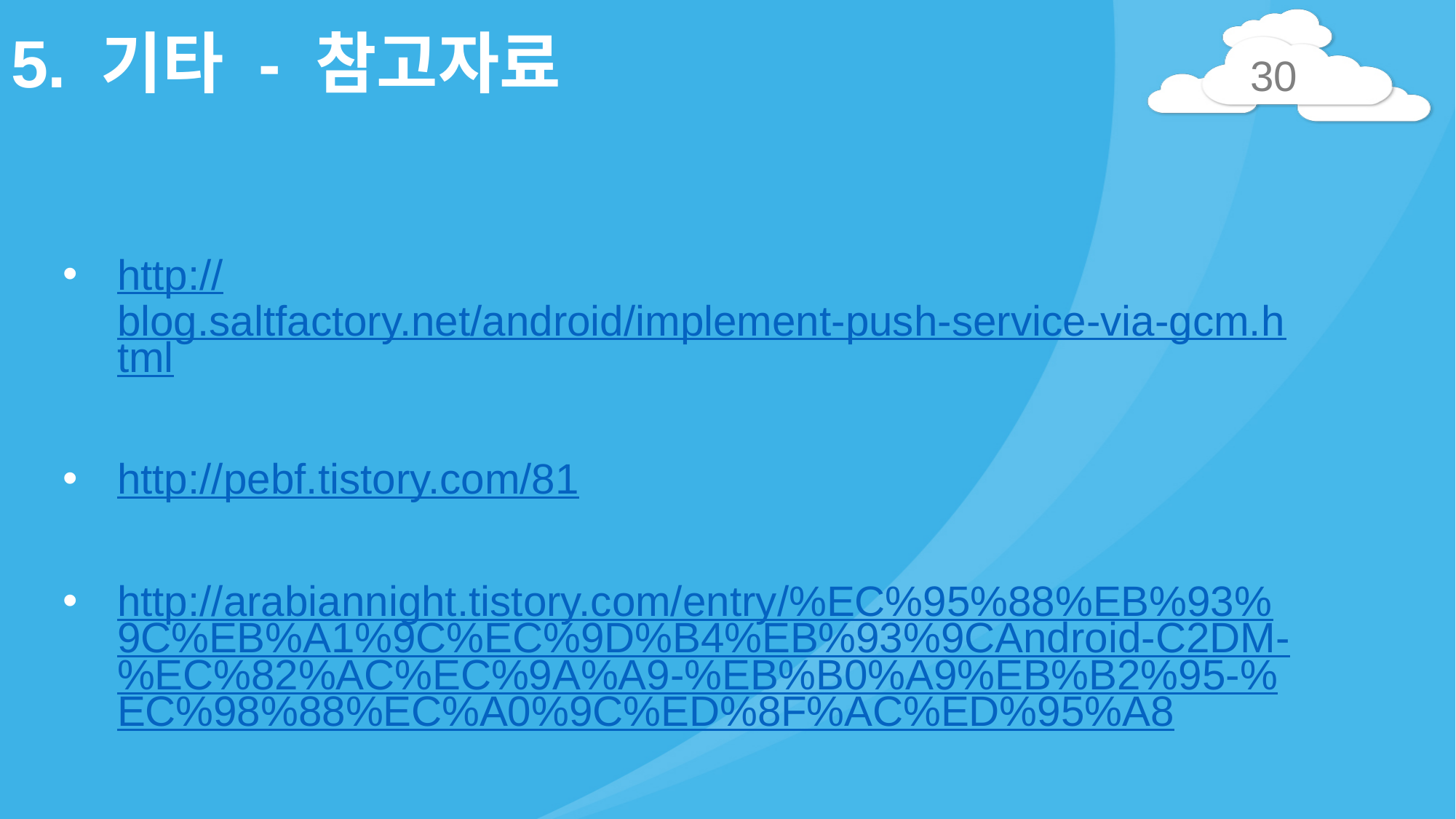

# 5. 기타 - 참고자료
30
http://blog.saltfactory.net/android/implement-push-service-via-gcm.html

http://pebf.tistory.com/81

http://arabiannight.tistory.com/entry/%EC%95%88%EB%93%9C%EB%A1%9C%EC%9D%B4%EB%93%9CAndroid-C2DM-%EC%82%AC%EC%9A%A9-%EB%B0%A9%EB%B2%95-%EC%98%88%EC%A0%9C%ED%8F%AC%ED%95%A8